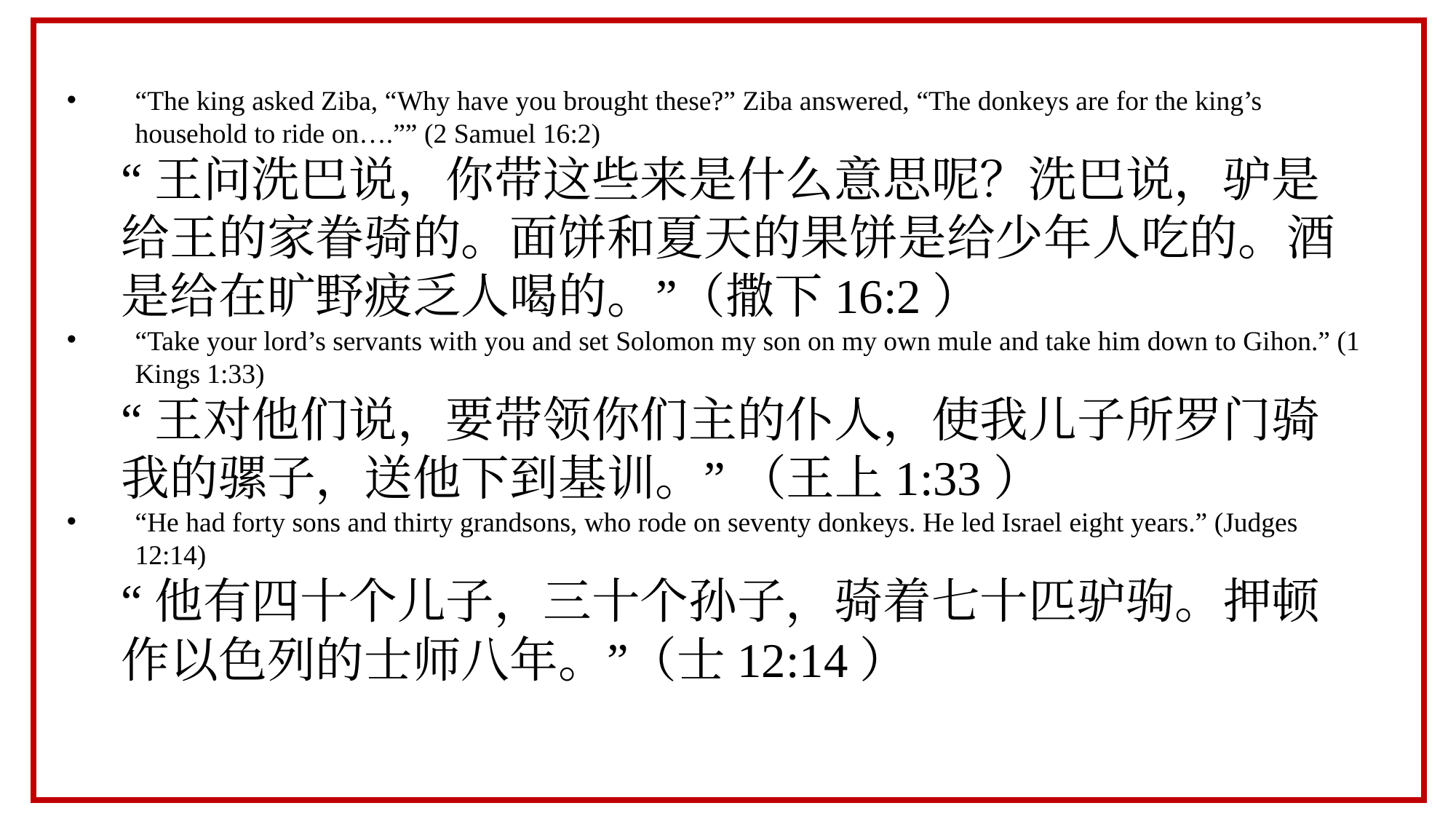

“The king asked Ziba, “Why have you brought these?” Ziba answered, “The donkeys are for the king’s household to ride on….”” (2 Samuel 16:2)
“王问洗巴说，你带这些来是什么意思呢？洗巴说，驴是给王的家眷骑的。面饼和夏天的果饼是给少年人吃的。酒是给在旷野疲乏人喝的。”（撒下16:2）
“Take your lord’s servants with you and set Solomon my son on my own mule and take him down to Gihon.” (1 Kings 1:33)
“王对他们说，要带领你们主的仆人，使我儿子所罗门骑我的骡子，送他下到基训。” （王上1:33）
“He had forty sons and thirty grandsons, who rode on seventy donkeys. He led Israel eight years.” (Judges 12:14)
“他有四十个儿子，三十个孙子，骑着七十匹驴驹。押顿作以色列的士师八年。”（士12:14）